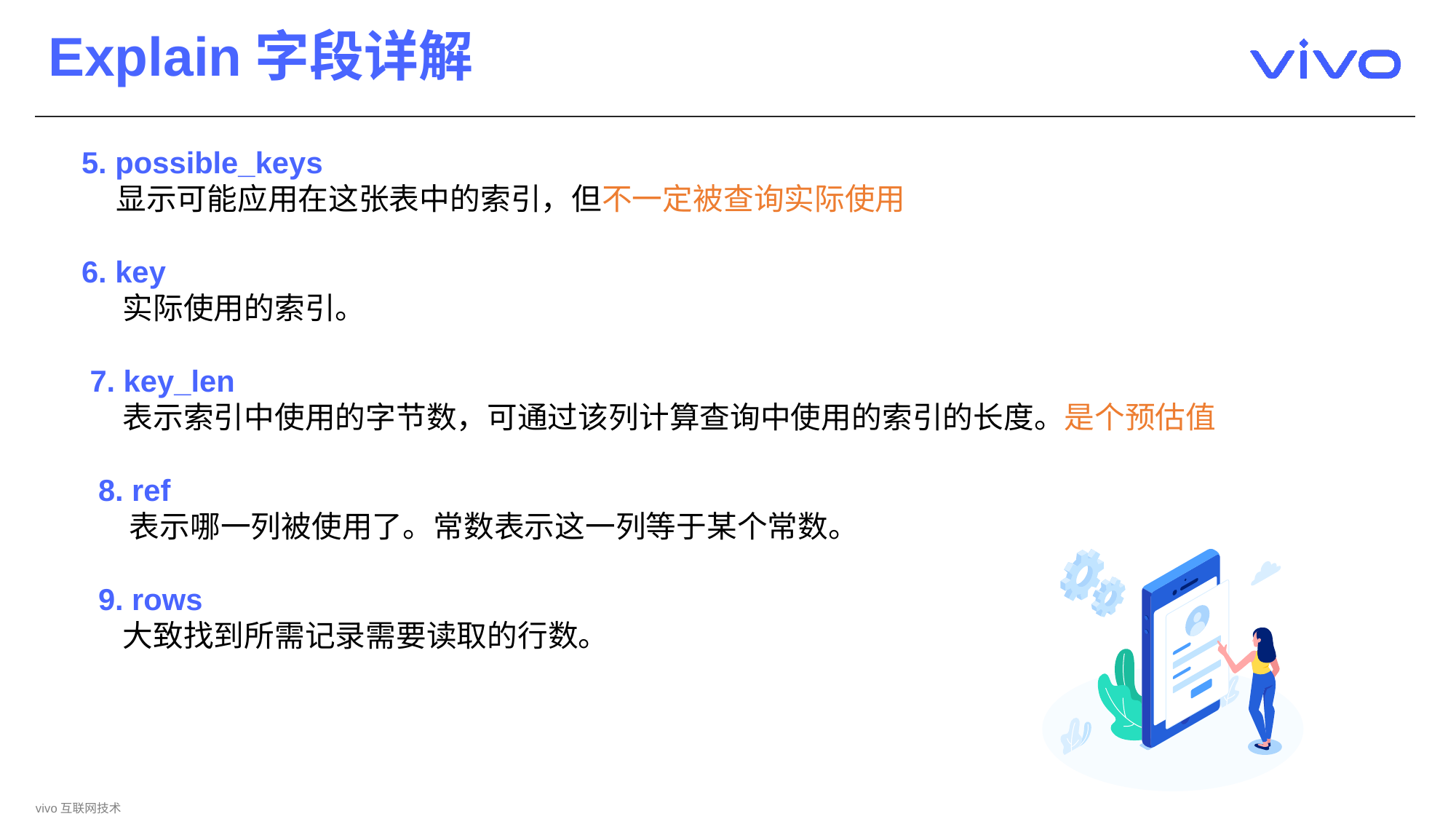

# Explain字段详解
    5. possible_keys
         显示可能应用在这张表中的索引，但不一定被查询实际使用

    6. key
          实际使用的索引。

     7. key_len
          表示索引中使用的字节数，可通过该列计算查询中使用的索引的长度。是个预估值
      8. ref
           表示哪一列被使用了。常数表示这一列等于某个常数。

      9. rows
          大致找到所需记录需要读取的行数。